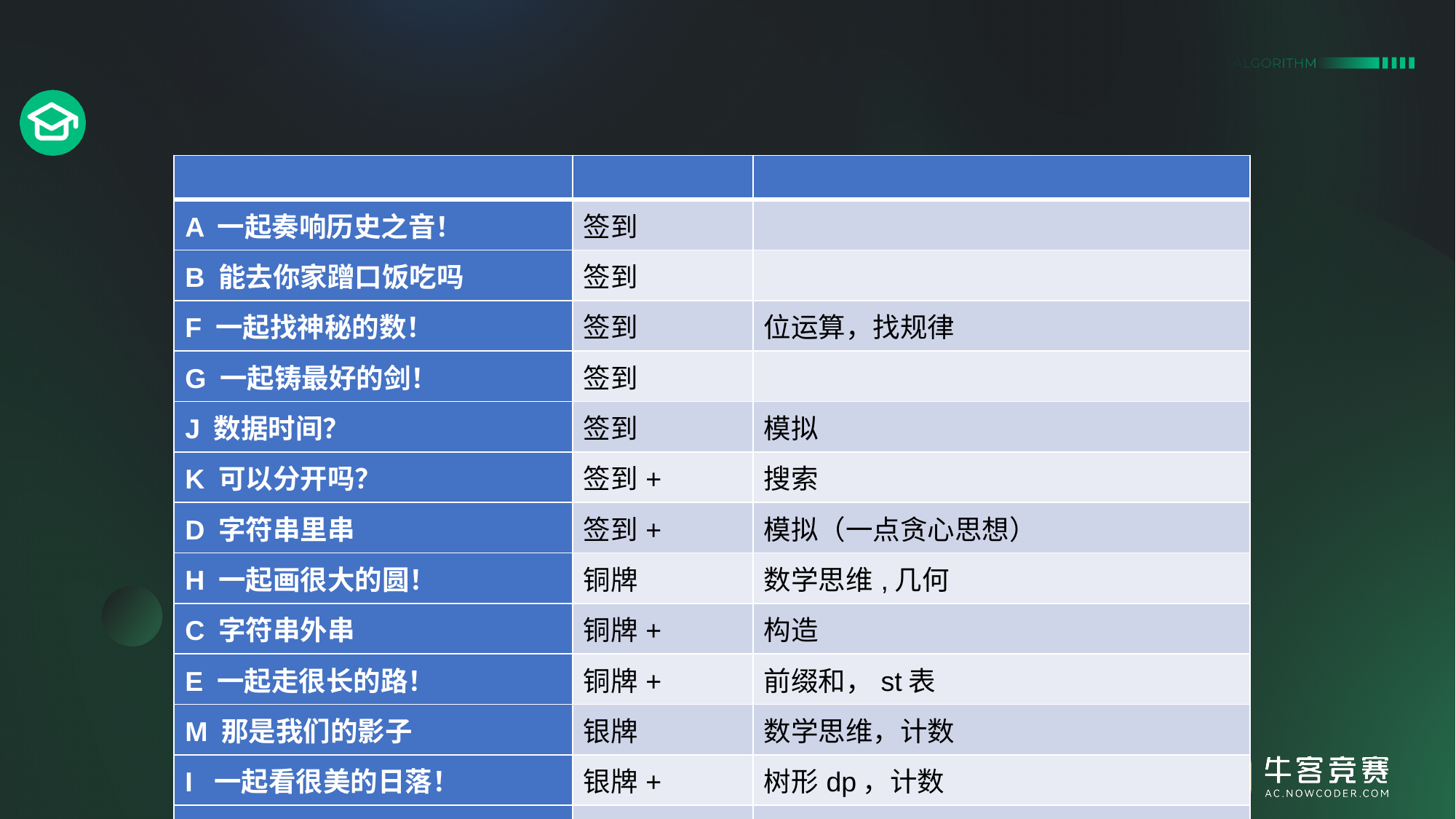

#
|  |  |  |
| --- | --- | --- |
| A 一起奏响历史之音！ | 签到 |  |
| B 能去你家蹭口饭吃吗 | 签到 |  |
| F 一起找神秘的数！ | 签到 | 位运算，找规律 |
| G 一起铸最好的剑！ | 签到 |  |
| J 数据时间？ | 签到 | 模拟 |
| K 可以分开吗？ | 签到+ | 搜索 |
| D 字符串里串 | 签到+ | 模拟（一点贪心思想） |
| H 一起画很大的圆！ | 铜牌 | 数学思维,几何 |
| C 字符串外串 | 铜牌+ | 构造 |
| E 一起走很长的路！ | 铜牌+ | 前缀和，st表 |
| M 那是我们的影子 | 银牌 | 数学思维，计数 |
| I 一起看很美的日落！ | 银牌+ | 树形dp，计数 |
| L 还会再见吗？ | 银牌+ | 虚树+树形dp+最短路 |